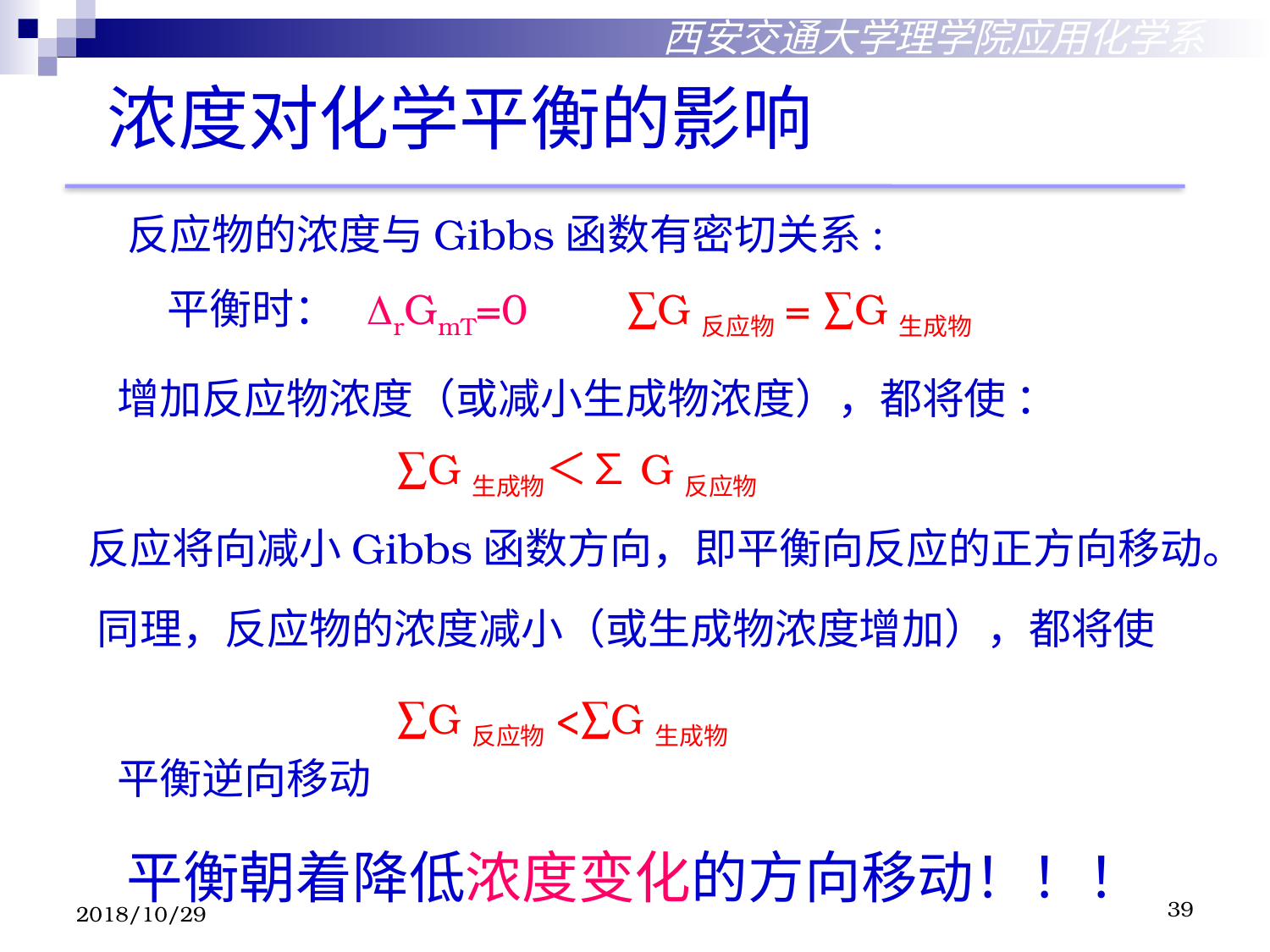

西安交通大学理学院应用化学系
浓度对化学平衡的影响

反应物的浓度与Gibbs函数有密切关系:
平衡时：
ΔrGmT=0
∑G反应物= ∑G生成物
增加反应物浓度（或减小生成物浓度），都将使 ：
∑G生成物＜∑G反应物
反应将向减小Gibbs函数方向，即平衡向反应的正方向移动。
同理，反应物的浓度减小（或生成物浓度增加），都将使
∑G反应物<∑G生成物
平衡逆向移动
平衡朝着降低浓度变化的方向移动！！！
2018/10/29
39